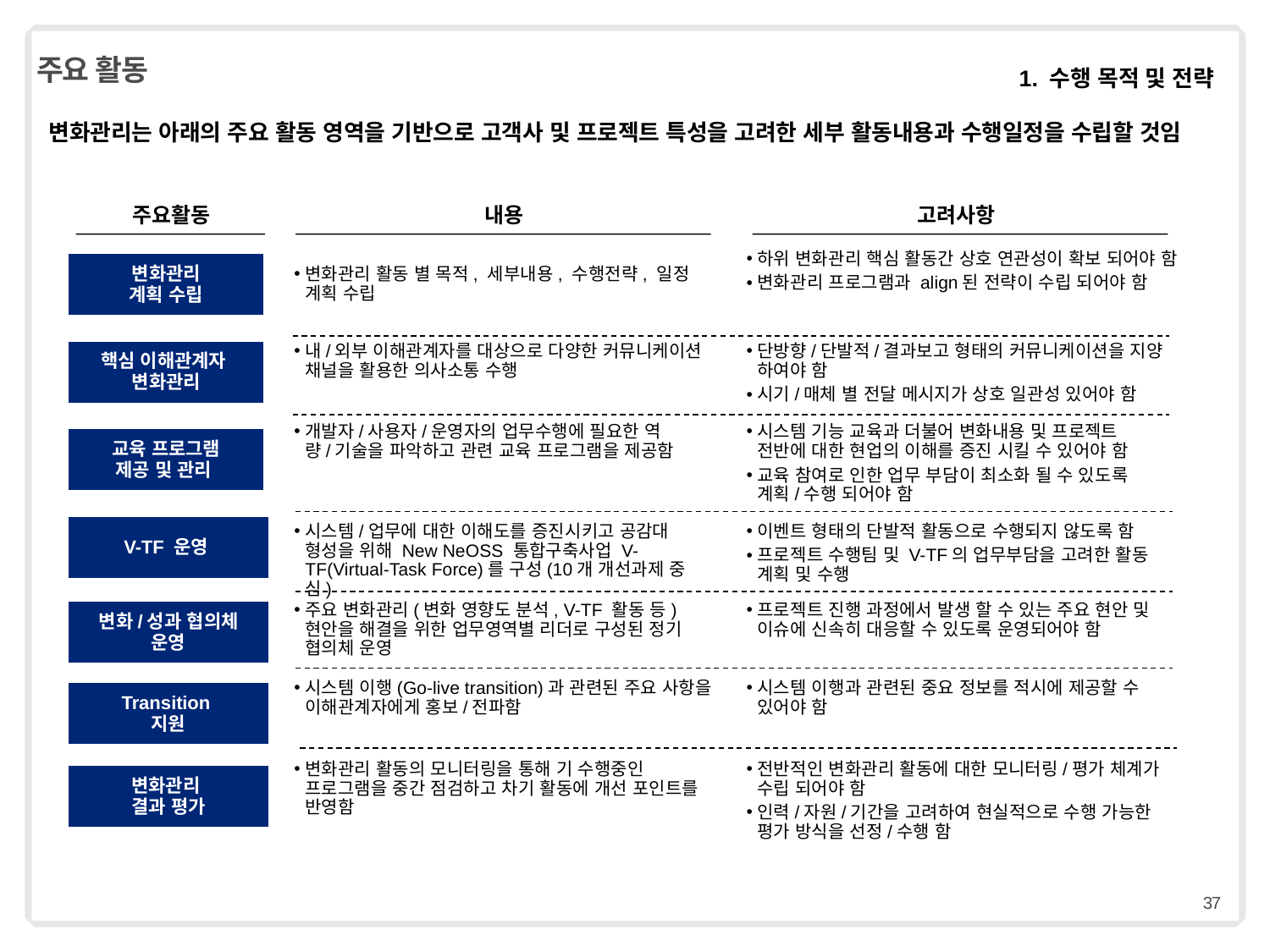

# 주요 활동
1. 수행 목적 및 전략
변화관리는 아래의 주요 활동 영역을 기반으로 고객사 및 프로젝트 특성을 고려한 세부 활동내용과 수행일정을 수립할 것임
내용
주요활동
고려사항

하위 변화관리 핵심 활동간 상호 연관성이 확보 되어야 함
변화관리 프로그램과 align된 전략이 수립 되어야 함
변화관리
계획 수립
변화관리 활동 별 목적, 세부내용, 수행전략, 일정 계획 수립
내/외부 이해관계자를 대상으로 다양한 커뮤니케이션 채널을 활용한 의사소통 수행
단방향/단발적/결과보고 형태의 커뮤니케이션을 지양 하여야 함
시기/매체 별 전달 메시지가 상호 일관성 있어야 함
핵심 이해관계자
변화관리
개발자/사용자/운영자의 업무수행에 필요한 역량/기술을 파악하고 관련 교육 프로그램을 제공함
시스템 기능 교육과 더불어 변화내용 및 프로젝트 전반에 대한 현업의 이해를 증진 시킬 수 있어야 함
교육 참여로 인한 업무 부담이 최소화 될 수 있도록 계획/수행 되어야 함
교육 프로그램
제공 및 관리
시스템/업무에 대한 이해도를 증진시키고 공감대 형성을 위해 New NeOSS 통합구축사업 V-TF(Virtual-Task Force)를 구성(10개 개선과제 중심)
이벤트 형태의 단발적 활동으로 수행되지 않도록 함
프로젝트 수행팀 및 V-TF의 업무부담을 고려한 활동 계획 및 수행
V-TF 운영
주요 변화관리(변화 영향도 분석, V-TF 활동 등) 현안을 해결을 위한 업무영역별 리더로 구성된 정기 협의체 운영
프로젝트 진행 과정에서 발생 할 수 있는 주요 현안 및 이슈에 신속히 대응할 수 있도록 운영되어야 함
변화/성과 협의체
운영
시스템 이행(Go-live transition)과 관련된 주요 사항을 이해관계자에게 홍보/전파함
시스템 이행과 관련된 중요 정보를 적시에 제공할 수 있어야 함
Transition
지원
전반적인 변화관리 활동에 대한 모니터링/평가 체계가 수립 되어야 함
인력/자원/기간을 고려하여 현실적으로 수행 가능한 평가 방식을 선정/수행 함
변화관리 활동의 모니터링을 통해 기 수행중인 프로그램을 중간 점검하고 차기 활동에 개선 포인트를 반영함
변화관리
결과 평가